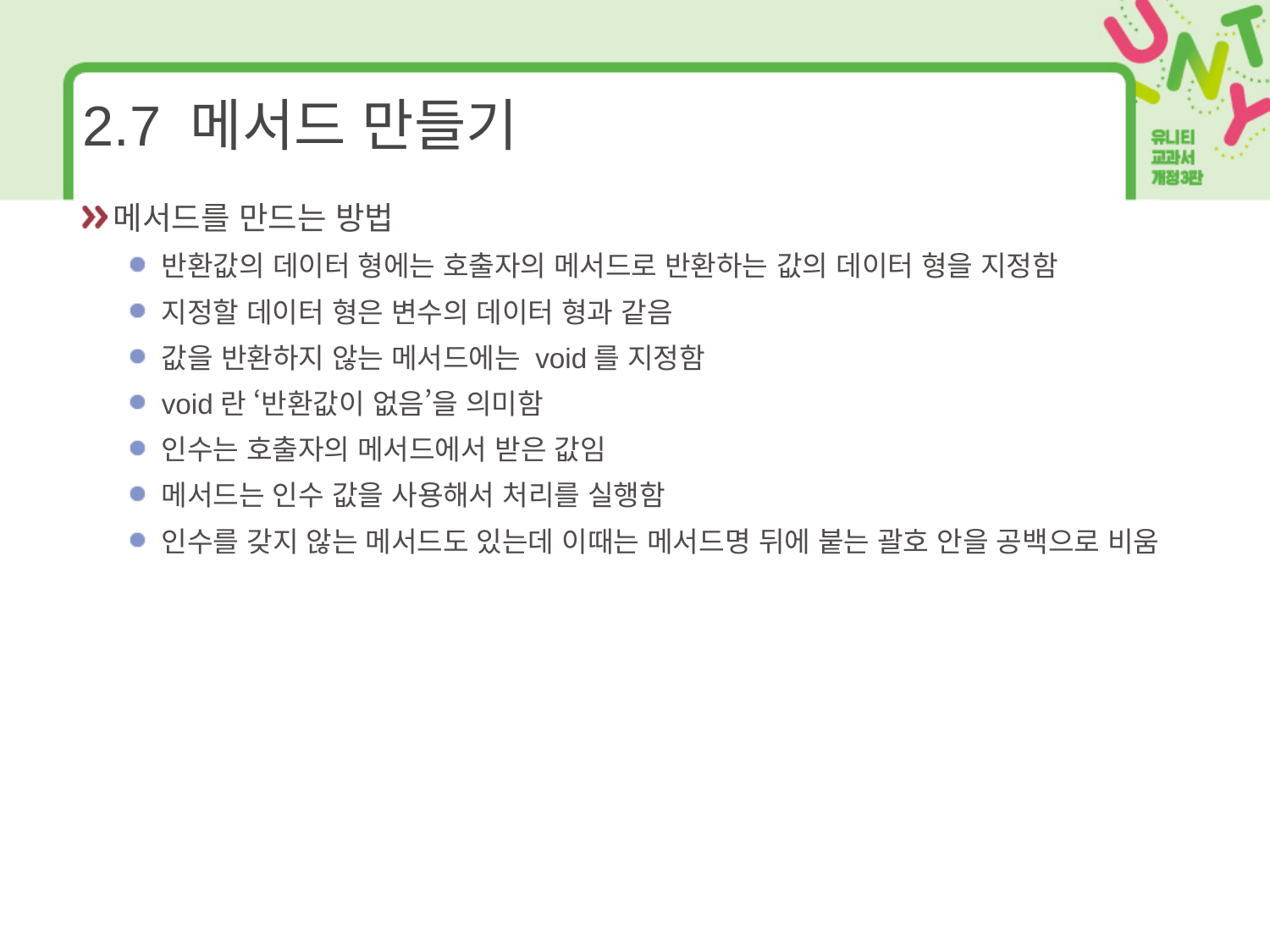

# 2.7 메서드 만들기
메서드를 만드는 방법
반환값의 데이터 형에는 호출자의 메서드로 반환하는 값의 데이터 형을 지정함
지정할 데이터 형은 변수의 데이터 형과 같음
값을 반환하지 않는 메서드에는 void를 지정함
void란 ‘반환값이 없음’을 의미함
인수는 호출자의 메서드에서 받은 값임
메서드는 인수 값을 사용해서 처리를 실행함
인수를 갖지 않는 메서드도 있는데 이때는 메서드명 뒤에 붙는 괄호 안을 공백으로 비움